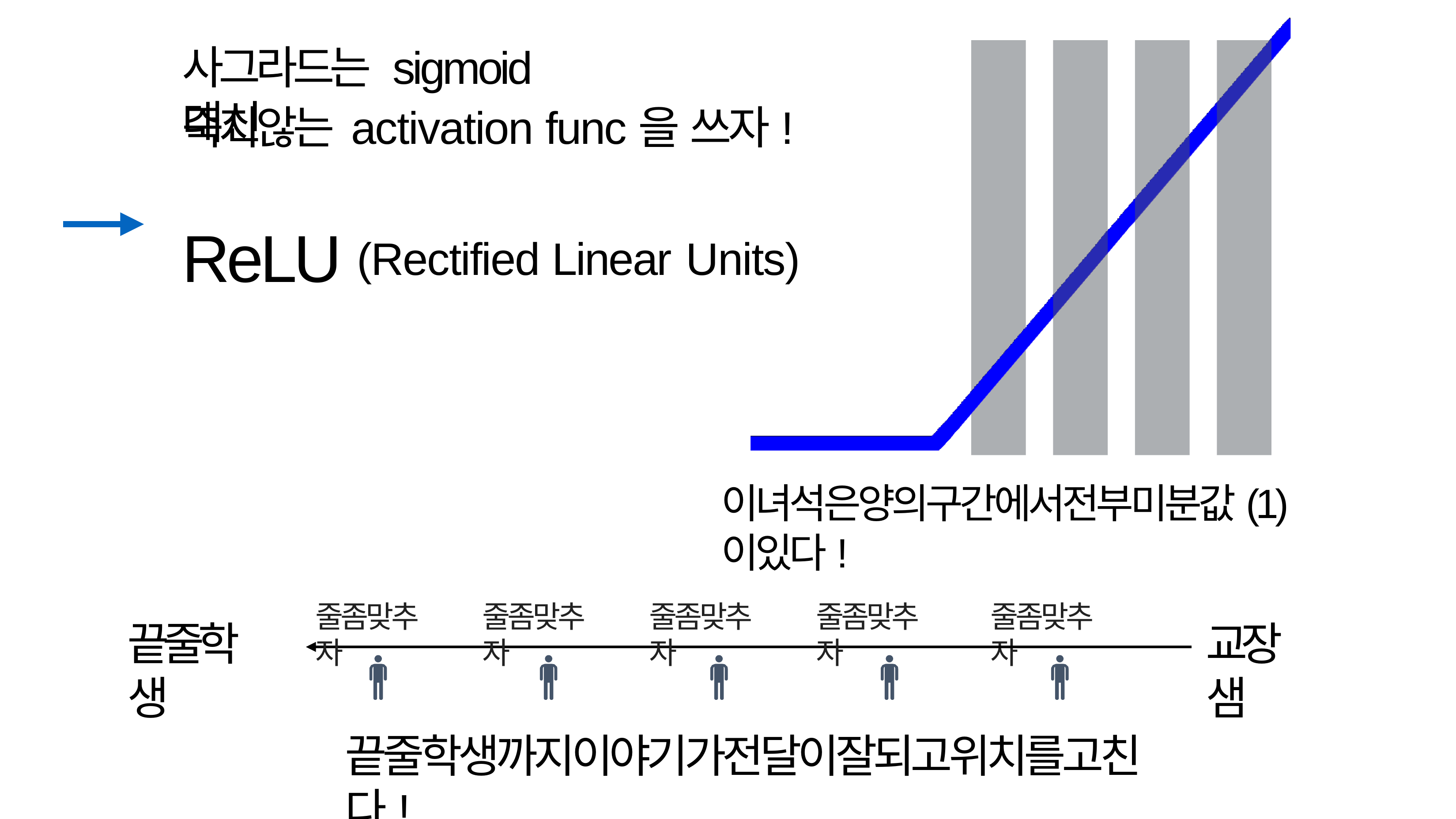

# 사그라드는 sigmoid대신

죽지않는 activation func을 쓰자!
ReLU (Rectified Linear Units)

이녀석은양의구간에서전부미분값(1)이있다!
줄좀맞추자
줄좀맞추자
줄좀맞추자
줄좀맞추자
줄좀맞추자
끝줄학생
교장샘

끝줄학생까지이야기가전달이잘되고위치를고친다!